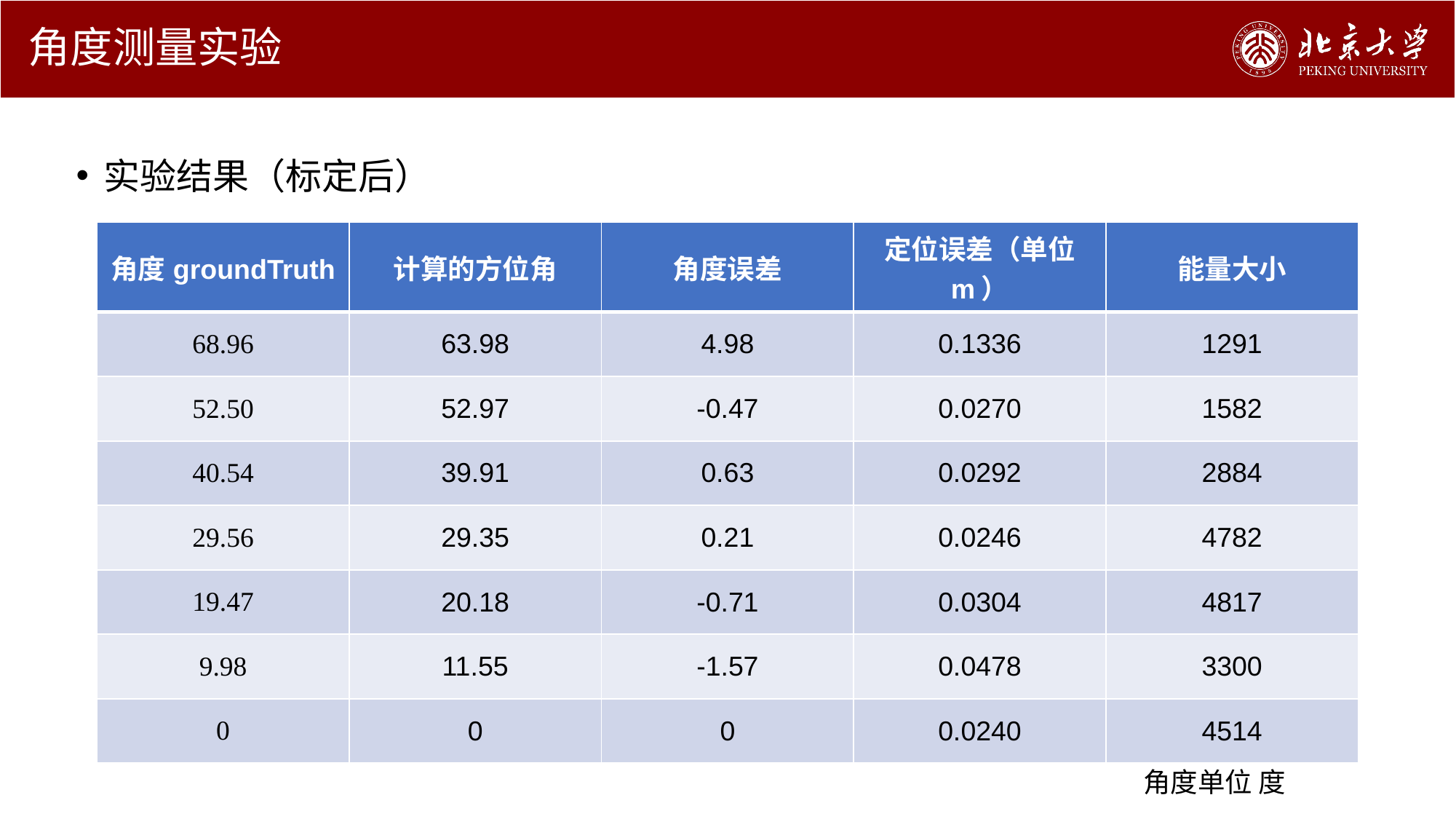

# 角度测量实验
实验结果（标定后）

| 角度groundTruth | 计算的方位角 | 角度误差 | 定位误差（单位 m） | 能量大小 |
| --- | --- | --- | --- | --- |
| 68.96 | 63.98 | 4.98 | 0.1336 | 1291 |
| 52.50 | 52.97 | -0.47 | 0.0270 | 1582 |
| 40.54 | 39.91 | 0.63 | 0.0292 | 2884 |
| 29.56 | 29.35 | 0.21 | 0.0246 | 4782 |
| 19.47 | 20.18 | -0.71 | 0.0304 | 4817 |
| 9.98 | 11.55 | -1.57 | 0.0478 | 3300 |
| 0 | 0 | 0 | 0.0240 | 4514 |
角度单位 度